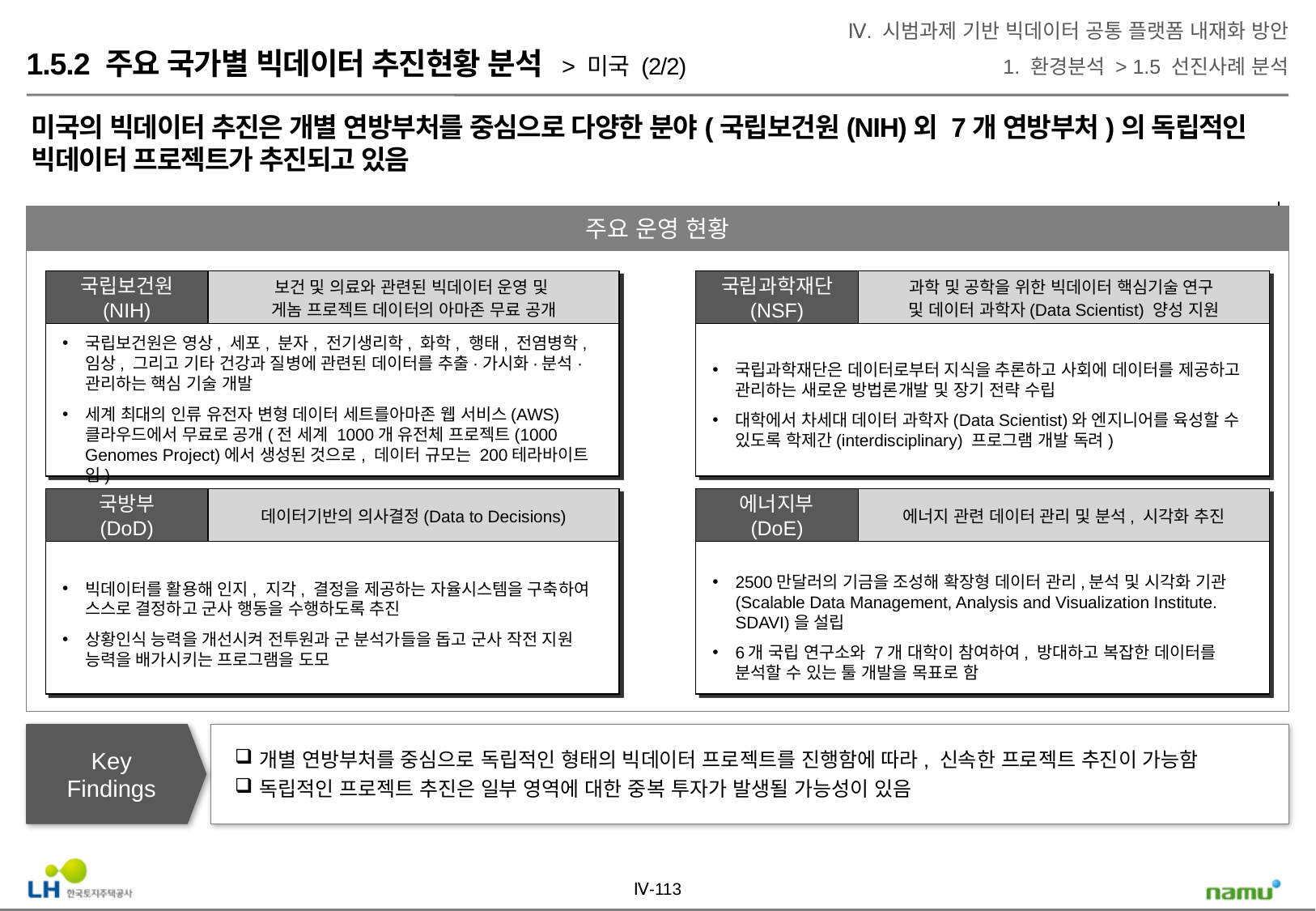

Ⅳ. 시범과제 기반 빅데이터 공통 플랫폼 내재화 방안
1. 환경분석 > 1.5 선진사례 분석
1.5.2 주요 국가별 빅데이터 추진현황 분석  > 미국 (2/2)
미국의 빅데이터 추진은 개별 연방부처를 중심으로 다양한 분야(국립보건원(NIH)외 7개 연방부처)의 독립적인 빅데이터 프로젝트가 추진되고 있음
주요 운영 현황

국립보건원
(NIH)
보건 및 의료와 관련된 빅데이터 운영 및
게놈 프로젝트 데이터의 아마존 무료 공개
국립과학재단
(NSF)
과학 및 공학을 위한 빅데이터 핵심기술 연구
및 데이터 과학자(Data Scientist) 양성 지원

국립보건원은 영상, 세포, 분자, 전기생리학, 화학, 행태, 전염병학, 임상, 그리고 기타 건강과 질병에 관련된 데이터를 추출·가시화·분석·관리하는 핵심 기술 개발
세계 최대의 인류 유전자 변형 데이터 세트를아마존 웹 서비스(AWS) 클라우드에서 무료로 공개(전 세계 1000개 유전체 프로젝트(1000 Genomes Project)에서 생성된 것으로, 데이터 규모는 200테라바이트임)
국립과학재단은 데이터로부터 지식을 추론하고 사회에 데이터를 제공하고 관리하는 새로운 방법론개발 및 장기 전략 수립
대학에서 차세대 데이터 과학자(Data Scientist)와 엔지니어를 육성할 수 있도록 학제간(interdisciplinary) 프로그램 개발 독려)
국방부
(DoD)
데이터기반의 의사결정(Data to Decisions)
에너지부
(DoE)
에너지 관련 데이터 관리 및 분석, 시각화 추진

2500만달러의 기금을 조성해 확장형 데이터 관리,분석 및 시각화 기관(Scalable Data Management, Analysis and Visualization Institute. SDAVI)을 설립
6개 국립 연구소와 7개 대학이 참여하여, 방대하고 복잡한 데이터를 분석할 수 있는 툴 개발을 목표로 함
빅데이터를 활용해 인지, 지각, 결정을 제공하는 자율시스템을 구축하여 스스로 결정하고 군사 행동을 수행하도록 추진
상황인식 능력을 개선시켜 전투원과 군 분석가들을 돕고 군사 작전 지원 능력을 배가시키는 프로그램을 도모
Key
Findings
개별 연방부처를 중심으로 독립적인 형태의 빅데이터 프로젝트를 진행함에 따라, 신속한 프로젝트 추진이 가능함
독립적인 프로젝트 추진은 일부 영역에 대한 중복 투자가 발생될 가능성이 있음